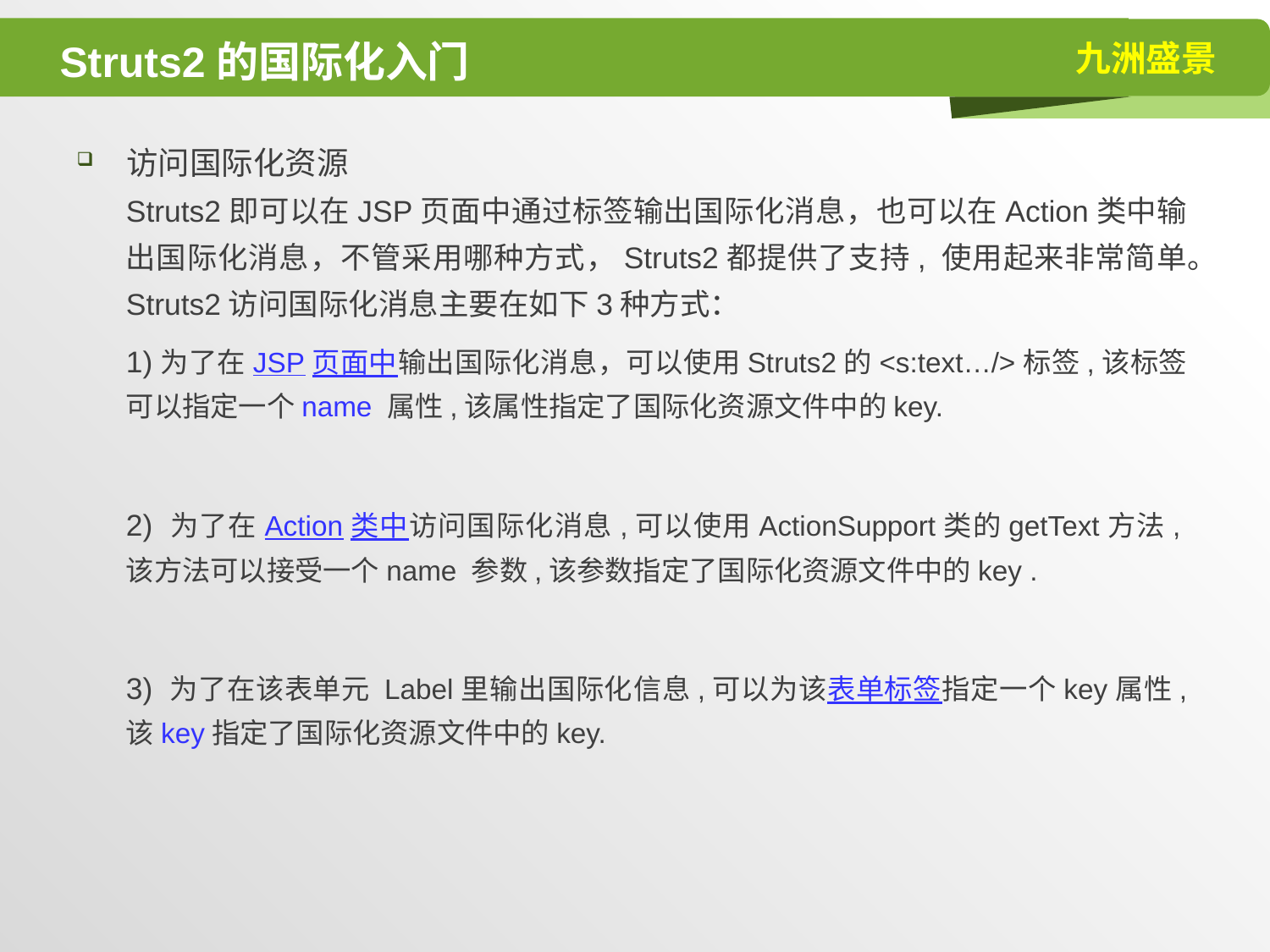

# Struts2的国际化入门
访问国际化资源
Struts2即可以在JSP页面中通过标签输出国际化消息，也可以在Action类中输出国际化消息，不管采用哪种方式，Struts2都提供了支持, 使用起来非常简单。Struts2访问国际化消息主要在如下3种方式：
1)为了在JSP页面中输出国际化消息，可以使用Struts2的<s:text…/>标签,该标签可以指定一个name 属性,该属性指定了国际化资源文件中的key.

2) 为了在Action类中访问国际化消息,可以使用ActionSupport类的getText方法,该方法可以接受一个name 参数,该参数指定了国际化资源文件中的key .

3) 为了在该表单元 Label里输出国际化信息,可以为该表单标签指定一个key属性, 该key指定了国际化资源文件中的key.